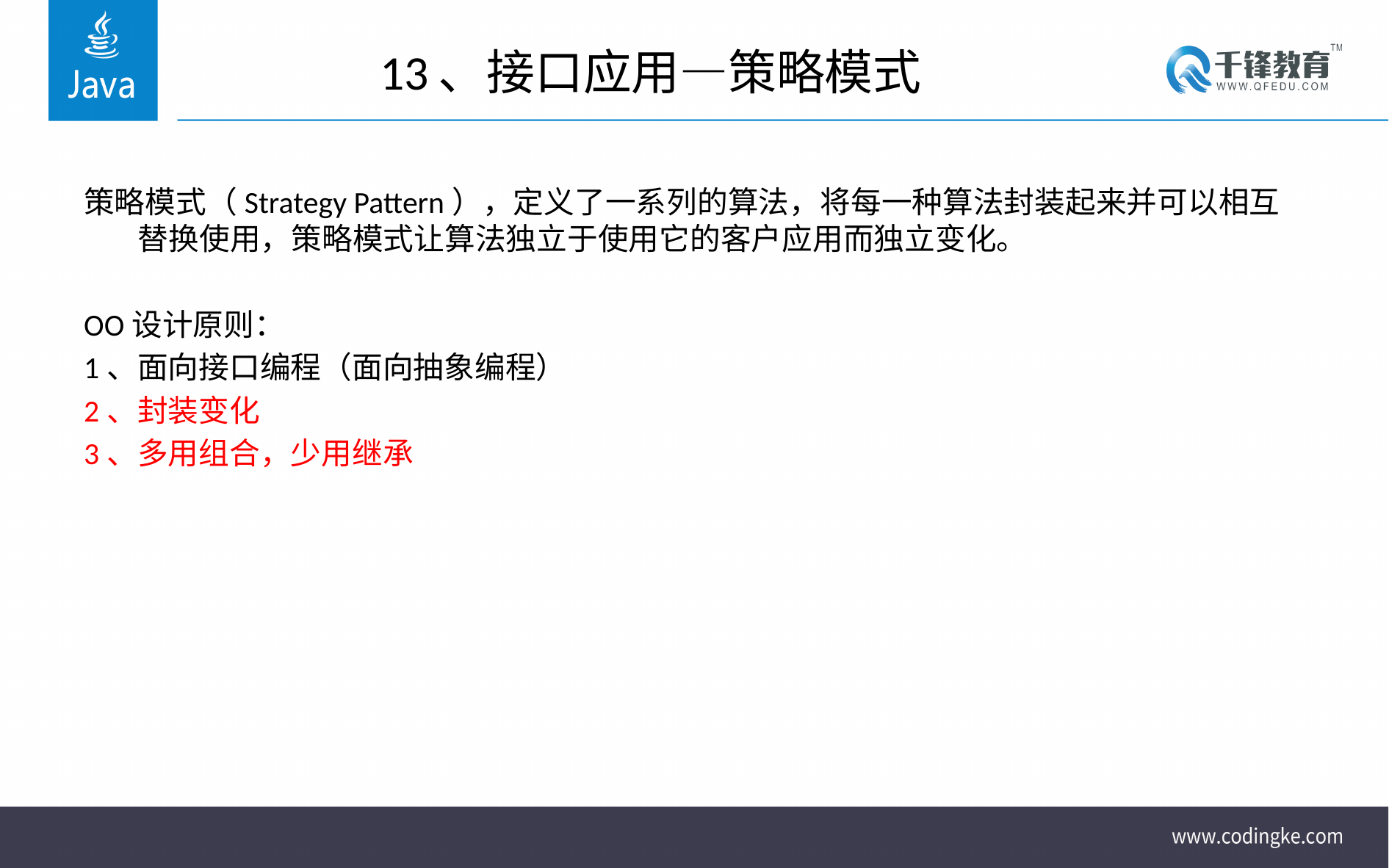

# 13、接口应用—策略模式
策略模式（Strategy Pattern），定义了一系列的算法，将每一种算法封装起来并可以相互替换使用，策略模式让算法独立于使用它的客户应用而独立变化。

OO设计原则：
1、面向接口编程（面向抽象编程）
2、封装变化
3、多用组合，少用继承